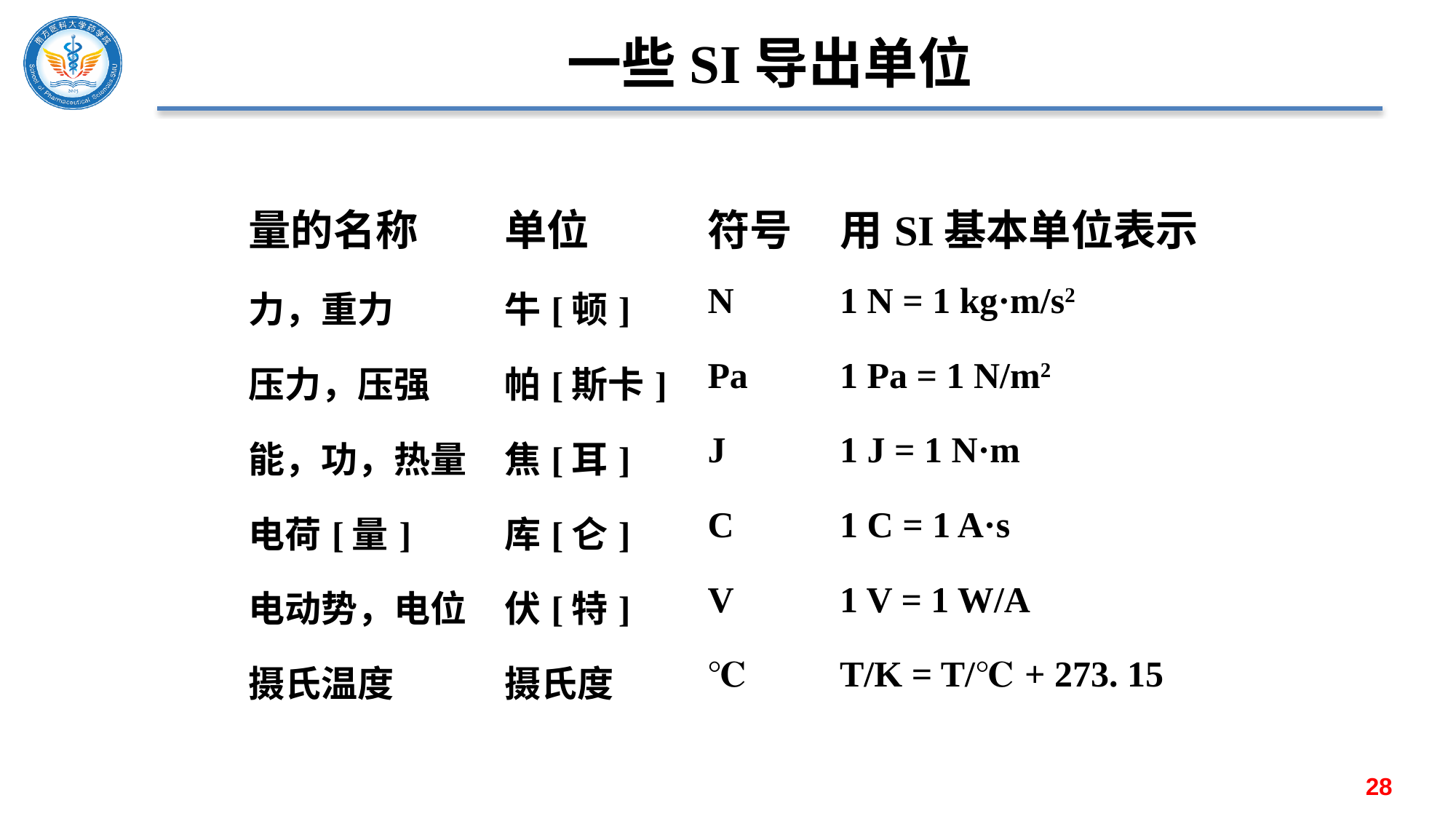

# 一些SI导出单位
| 量的名称 | 单位 | 符号 | 用SI基本单位表示 |
| --- | --- | --- | --- |
| 力，重力 | 牛[顿] | N | 1 N = 1 kg·m/s2 |
| 压力，压强 | 帕[斯卡] | Pa | 1 Pa = 1 N/m2 |
| 能，功，热量 | 焦[耳] | J | 1 J = 1 N·m |
| 电荷[量] | 库[仑] | C | 1 C = 1 A·s |
| 电动势，电位 | 伏[特] | V | 1 V = 1 W/A |
| 摄氏温度 | 摄氏度 | ℃ | T/K = T/℃ + 273. 15 |
28